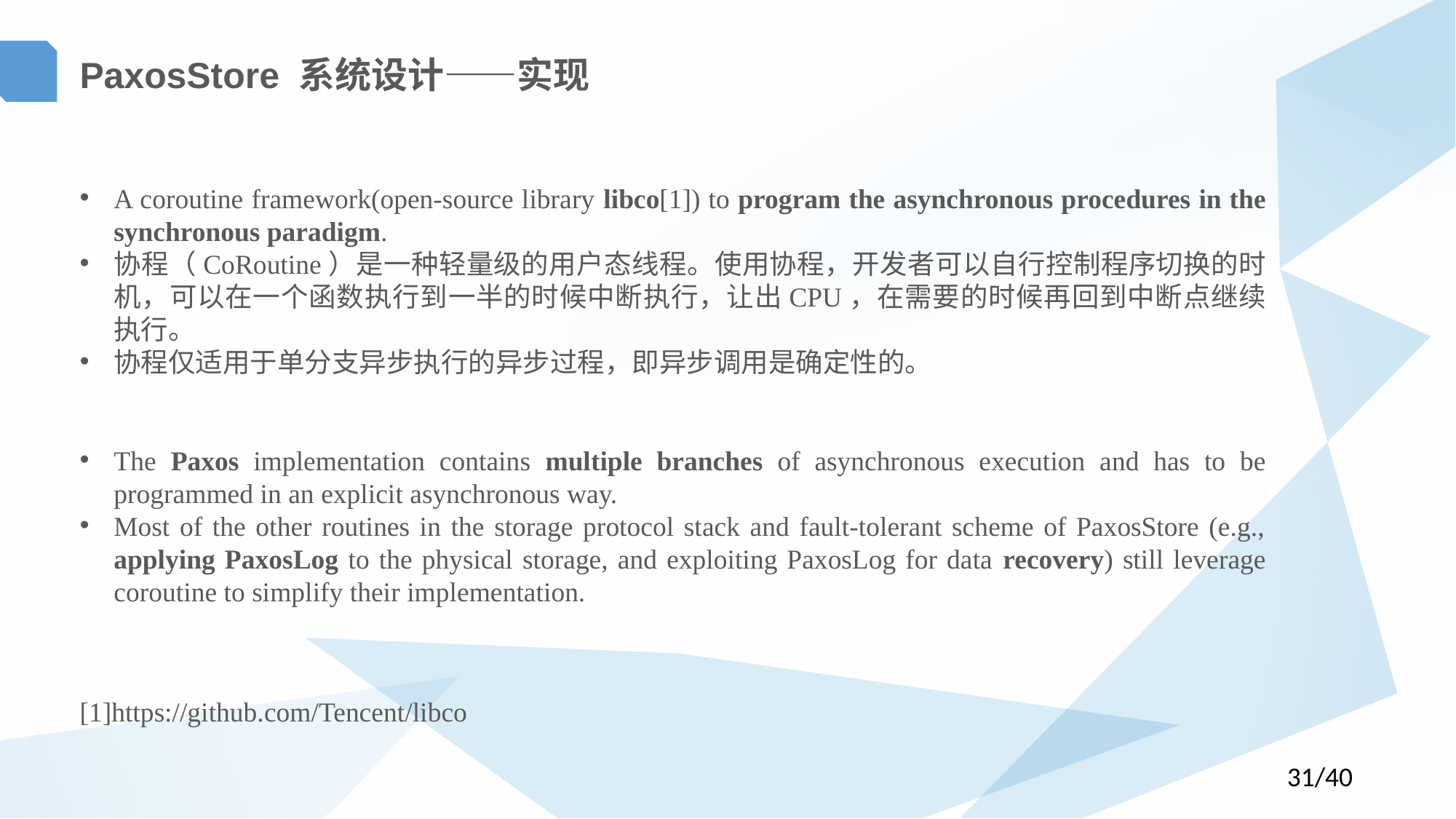

PaxosStore 系统设计——实现
A coroutine framework(open-source library libco[1]) to program the asynchronous procedures in the synchronous paradigm.
协程（CoRoutine）是一种轻量级的用户态线程。使用协程，开发者可以自行控制程序切换的时机，可以在一个函数执行到一半的时候中断执行，让出CPU，在需要的时候再回到中断点继续执行。
协程仅适用于单分支异步执行的异步过程，即异步调用是确定性的。

The Paxos implementation contains multiple branches of asynchronous execution and has to be programmed in an explicit asynchronous way.
Most of the other routines in the storage protocol stack and fault-tolerant scheme of PaxosStore (e.g., applying PaxosLog to the physical storage, and exploiting PaxosLog for data recovery) still leverage coroutine to simplify their implementation.
[1]https://github.com/Tencent/libco